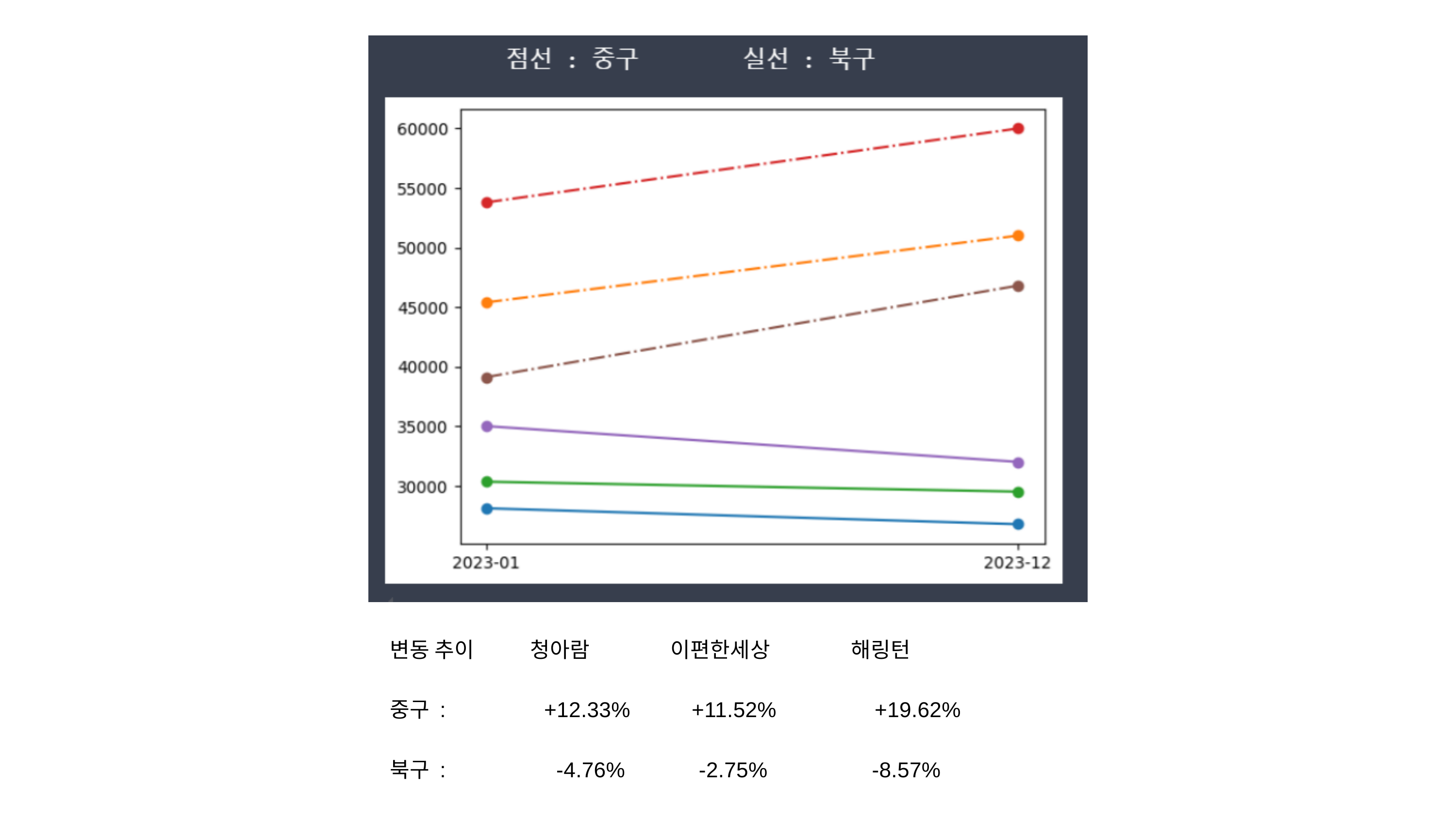

변동 추이           청아람                이편한세상                해링턴

중구 :                +12.33%          +11.52%                +19.62%

북구 :                  -4.76%            -2.75%                 -8.57%